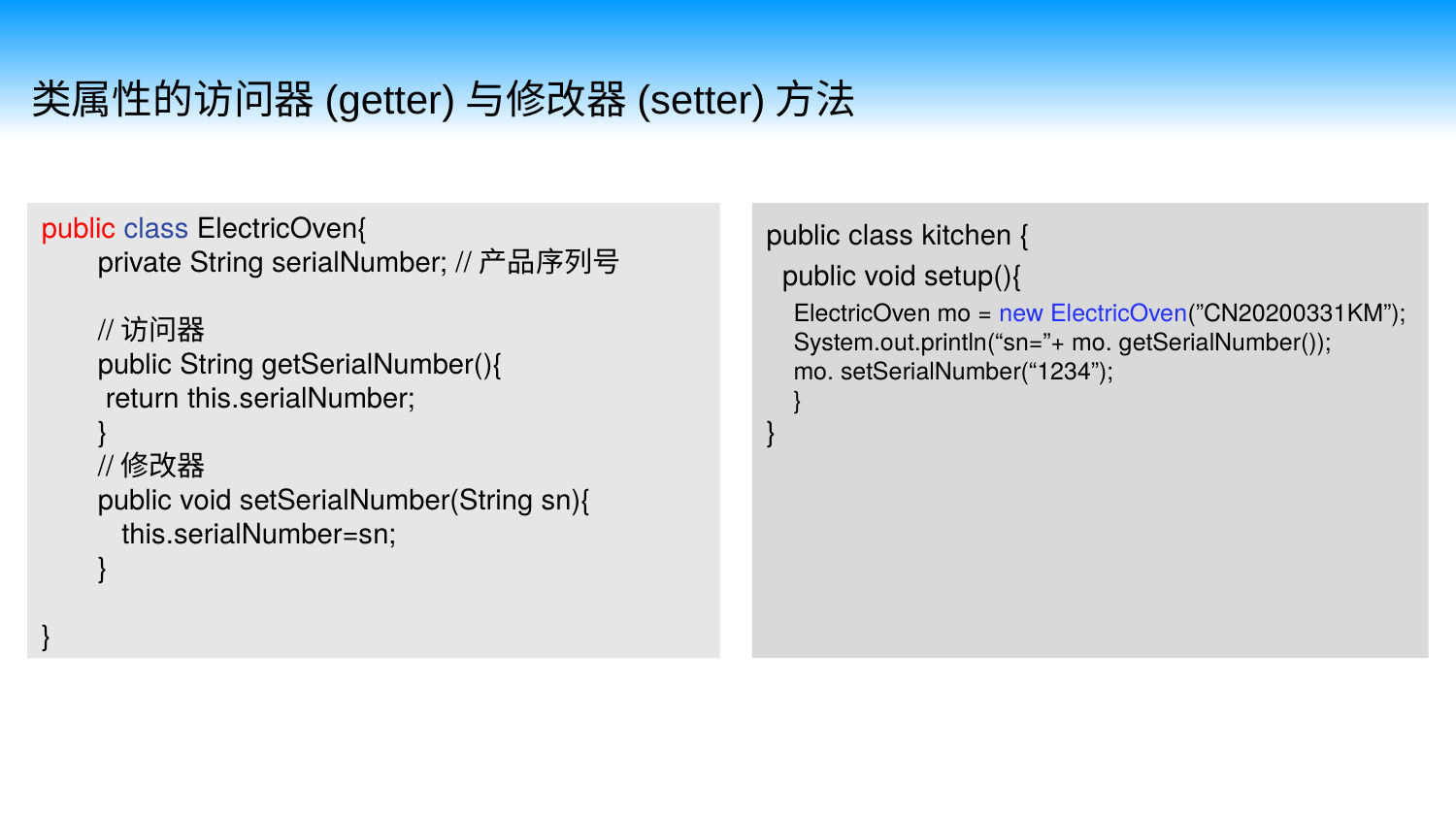

类属性的访问器(getter)与修改器(setter)方法
public class ElectricOven{
       private String serialNumber; //产品序列号

       //访问器
       public String getSerialNumber(){
        return this.serialNumber;
       }
       //修改器
       public void setSerialNumber(String sn){
          this.serialNumber=sn;
       }

}
public class kitchen {
  public void setup(){
    ElectricOven mo = new ElectricOven(”CN20200331KM”);
    System.out.println(“sn=”+ mo. getSerialNumber());
    mo. setSerialNumber(“1234”);
    }
}